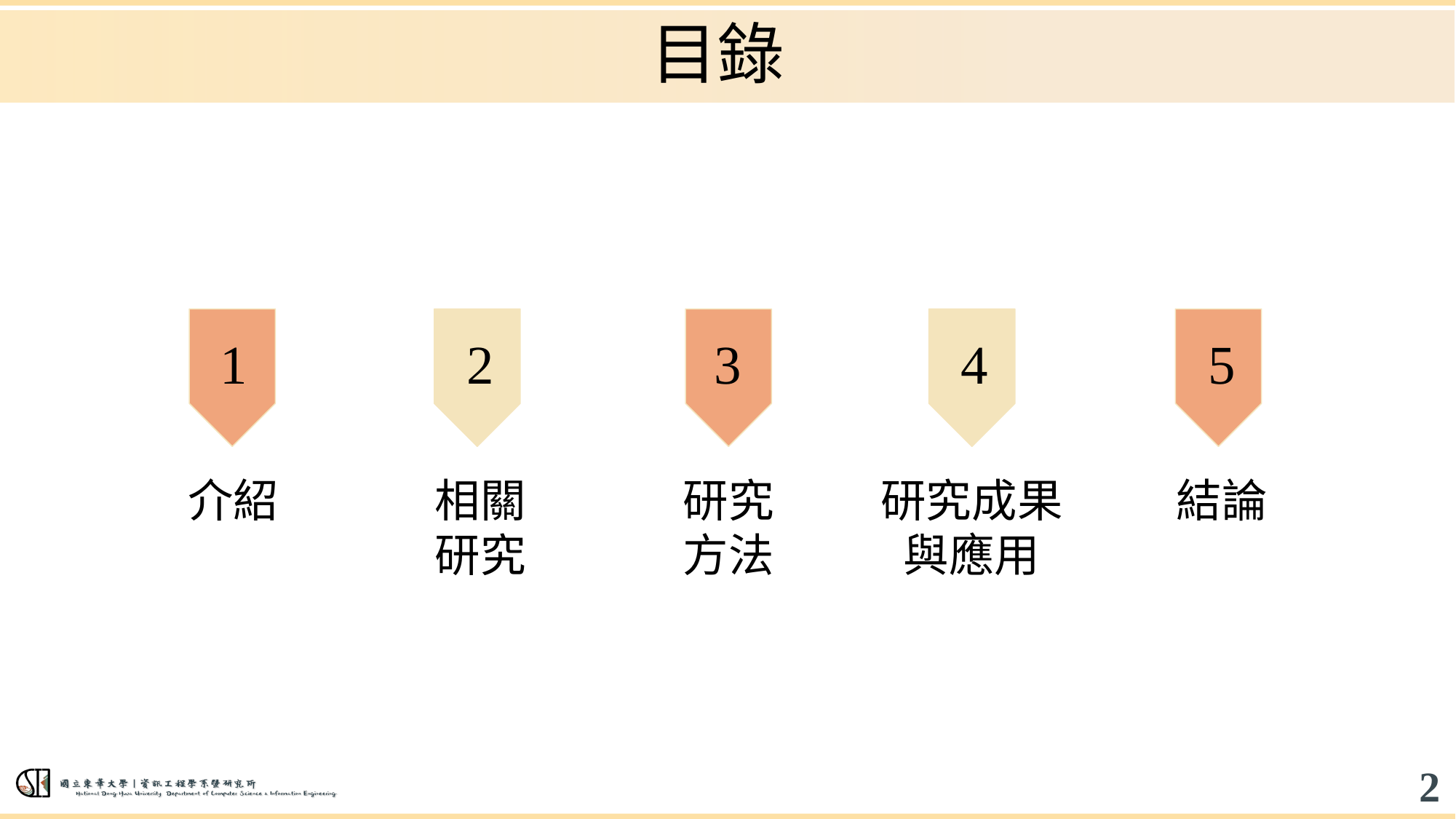

# 目錄
1
2
3
4
5

介紹
相關研究
研究方法

研究成果與應用

結論